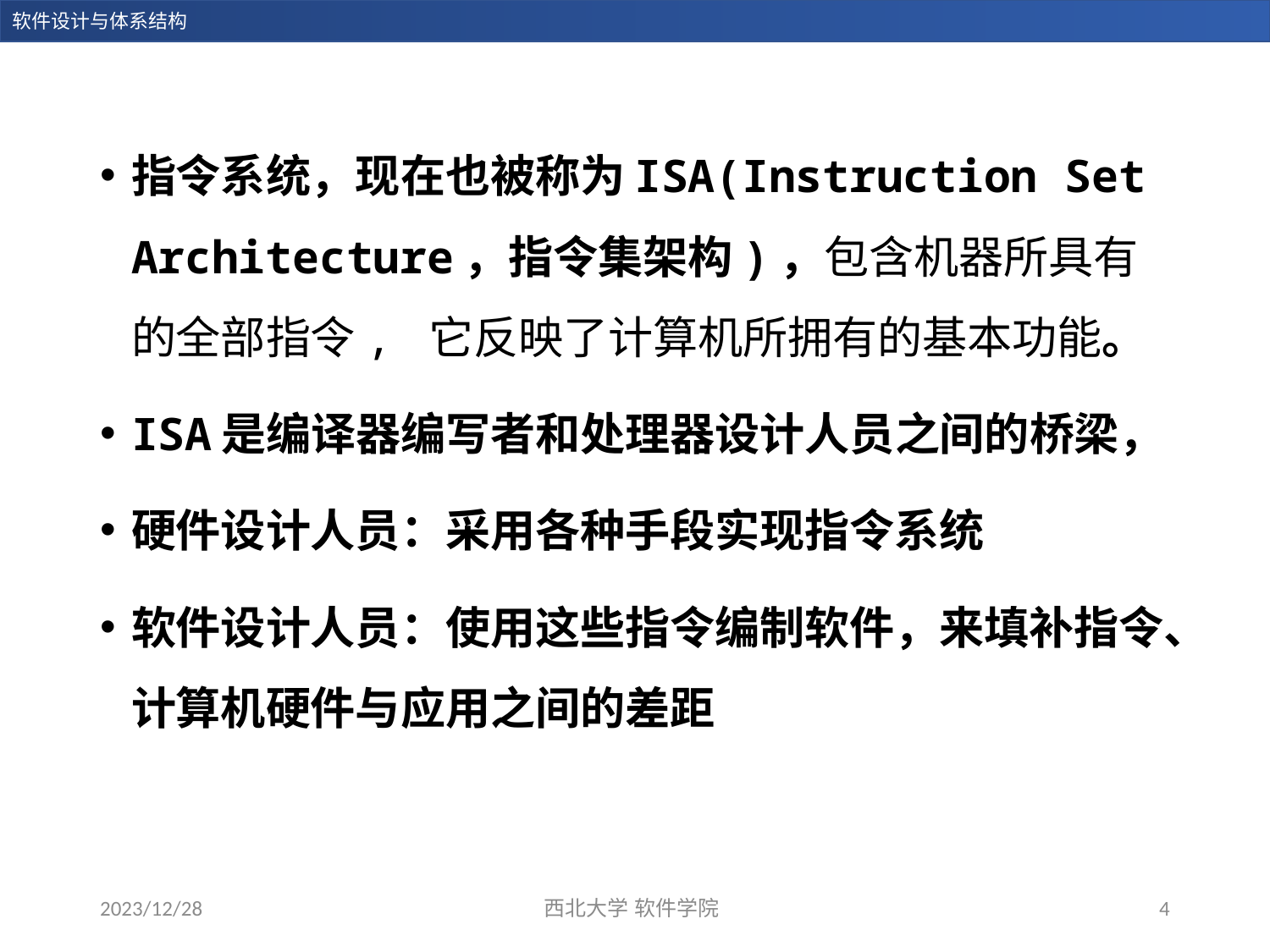

指令系统，现在也被称为ISA(Instruction Set Architecture，指令集架构)，包含机器所具有的全部指令, 它反映了计算机所拥有的基本功能。
ISA是编译器编写者和处理器设计人员之间的桥梁，
硬件设计人员：采用各种手段实现指令系统
软件设计人员：使用这些指令编制软件，来填补指令、计算机硬件与应用之间的差距

2023/12/28
西北大学 软件学院
4